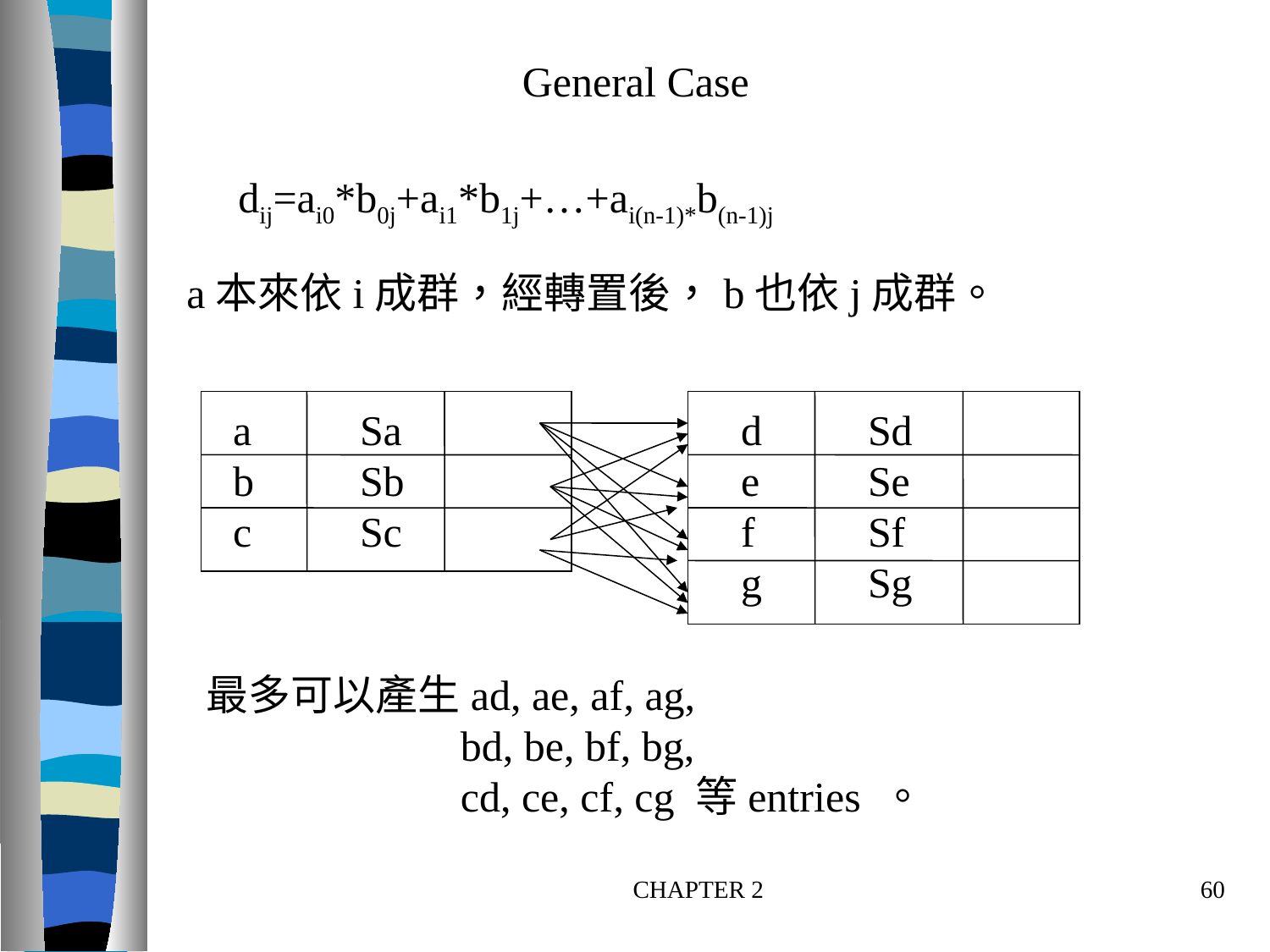

General Case
dij=ai0*b0j+ai1*b1j+…+ai(n-1)*b(n-1)j
a本來依i成群，經轉置後，b也依j成群。

a	Sa			d	Sd
b	Sb			e	Se
c	Sc			f	Sf
				g	Sg

最多可以產生ad, ae, af, ag,
                        bd, be, bf, bg,
                        cd, ce, cf, cg 等entries 。
CHAPTER 2
60